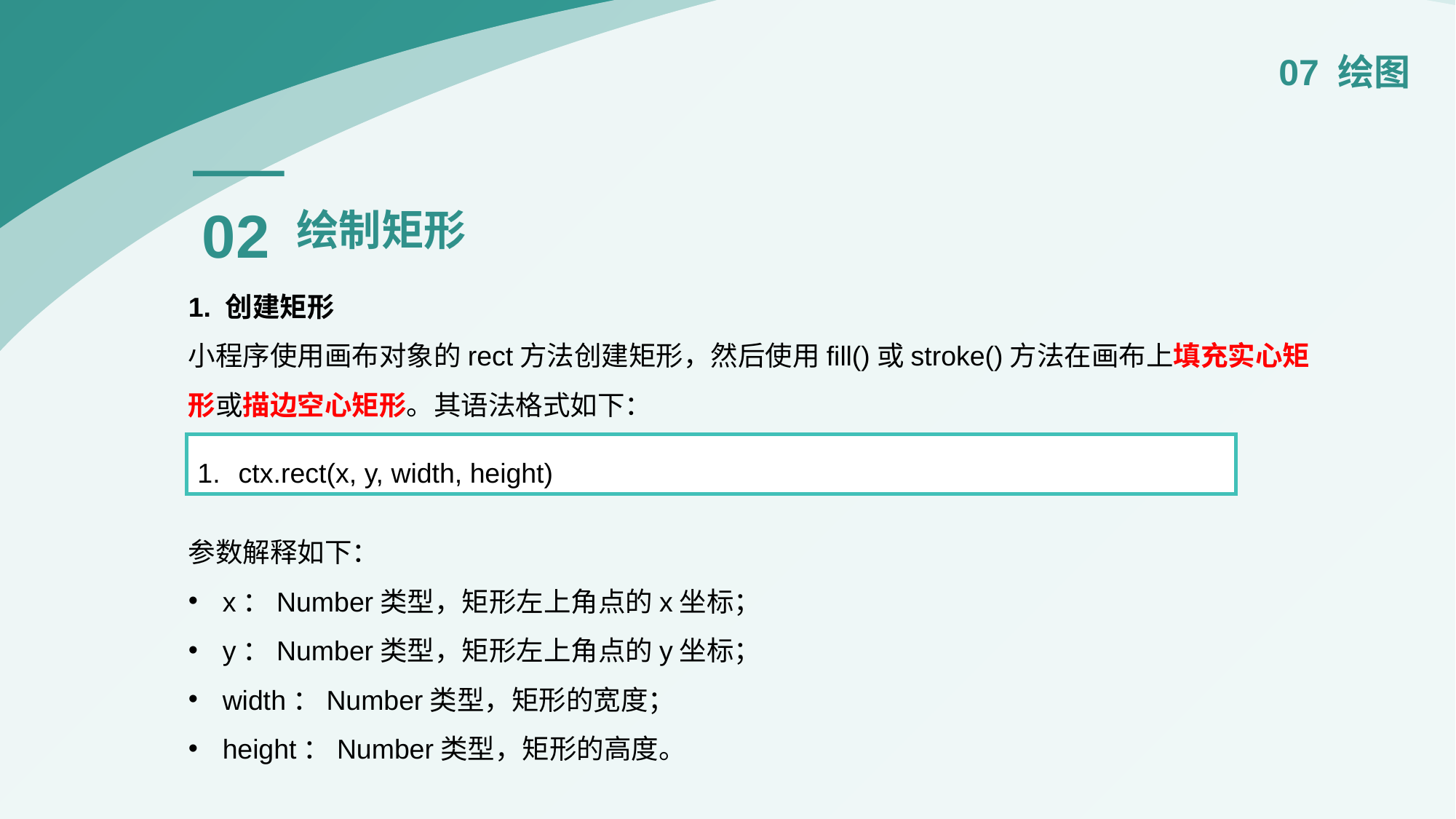

07 绘图
02

绘制矩形
1. 创建矩形
小程序使用画布对象的rect方法创建矩形，然后使用fill()或stroke()方法在画布上填充实心矩形或描边空心矩形。其语法格式如下：

参数解释如下：
x：Number类型，矩形左上角点的x坐标；
y：Number类型，矩形左上角点的y坐标；
width：Number类型，矩形的宽度；
height：Number类型，矩形的高度。
ctx.rect(x, y, width, height)